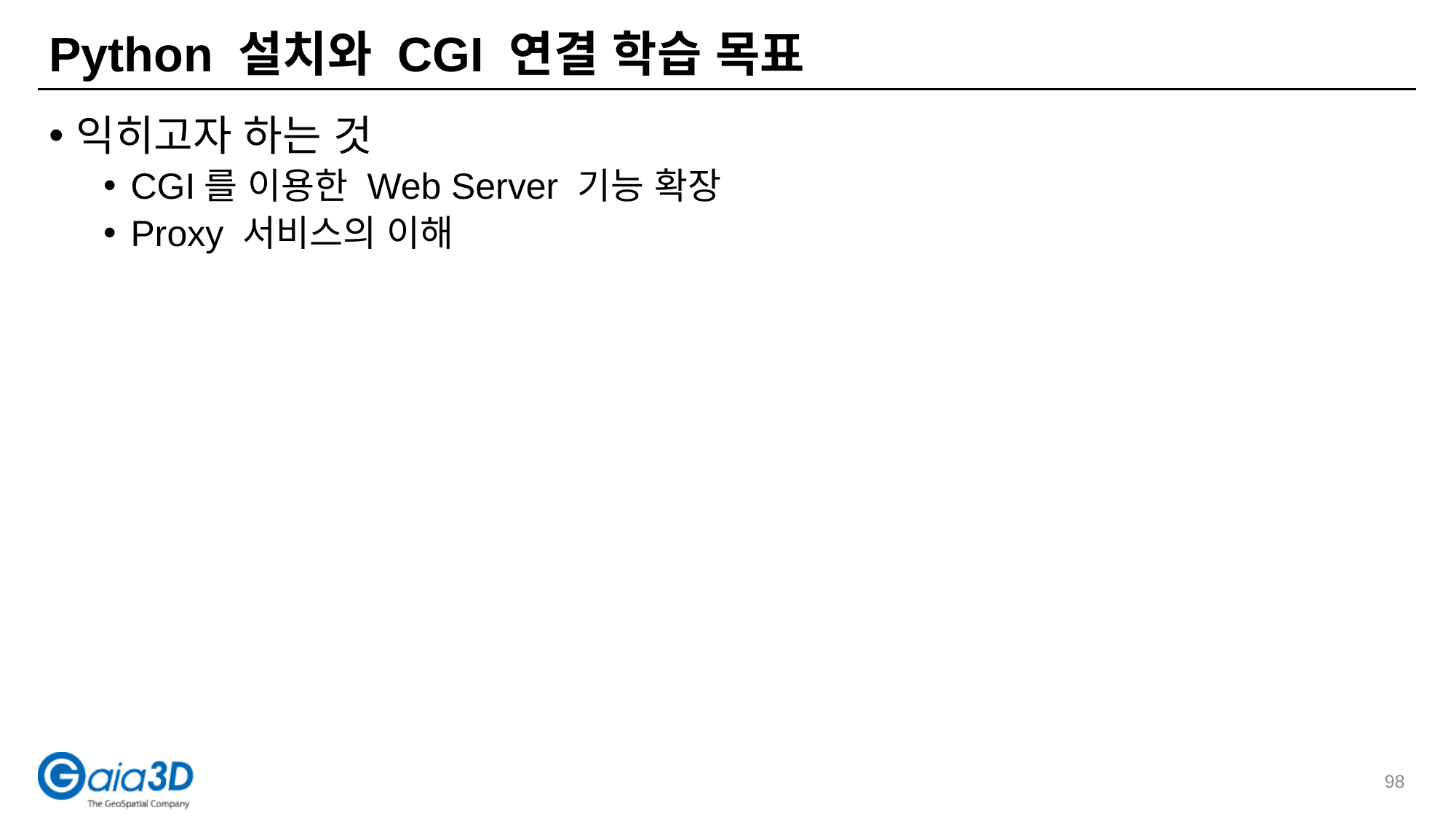

# Python 설치와 CGI 연결 학습 목표
익히고자 하는 것
CGI를 이용한 Web Server 기능 확장
Proxy 서비스의 이해
98